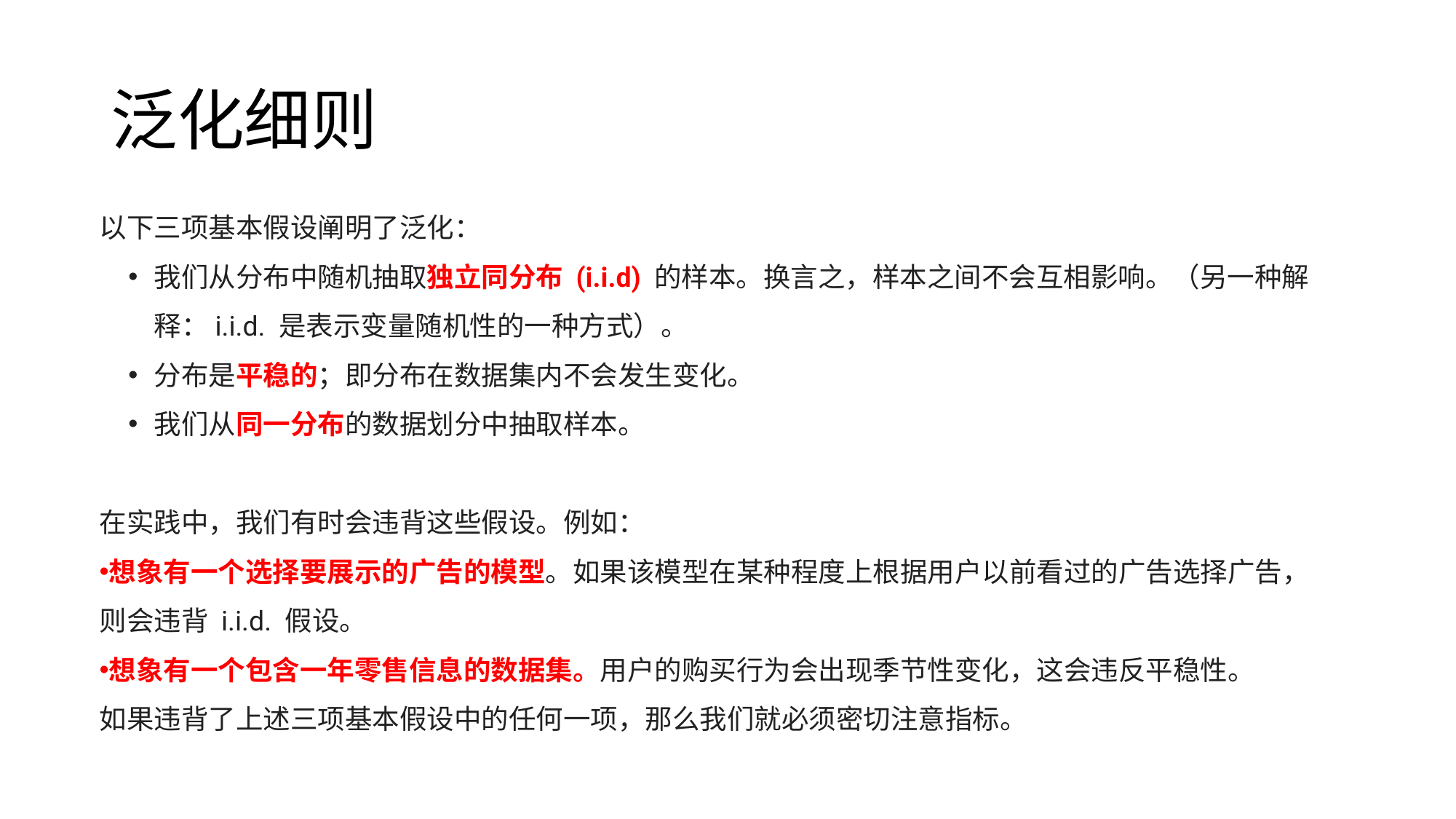

# 泛化细则
以下三项基本假设阐明了泛化：
我们从分布中随机抽取独立同分布 (i.i.d) 的样本。换言之，样本之间不会互相影响。（另一种解释：i.i.d. 是表示变量随机性的一种方式）。
分布是平稳的；即分布在数据集内不会发生变化。
我们从同一分布的数据划分中抽取样本。

在实践中，我们有时会违背这些假设。例如：
想象有一个选择要展示的广告的模型。如果该模型在某种程度上根据用户以前看过的广告选择广告，则会违背 i.i.d. 假设。
想象有一个包含一年零售信息的数据集。用户的购买行为会出现季节性变化，这会违反平稳性。
如果违背了上述三项基本假设中的任何一项，那么我们就必须密切注意指标。